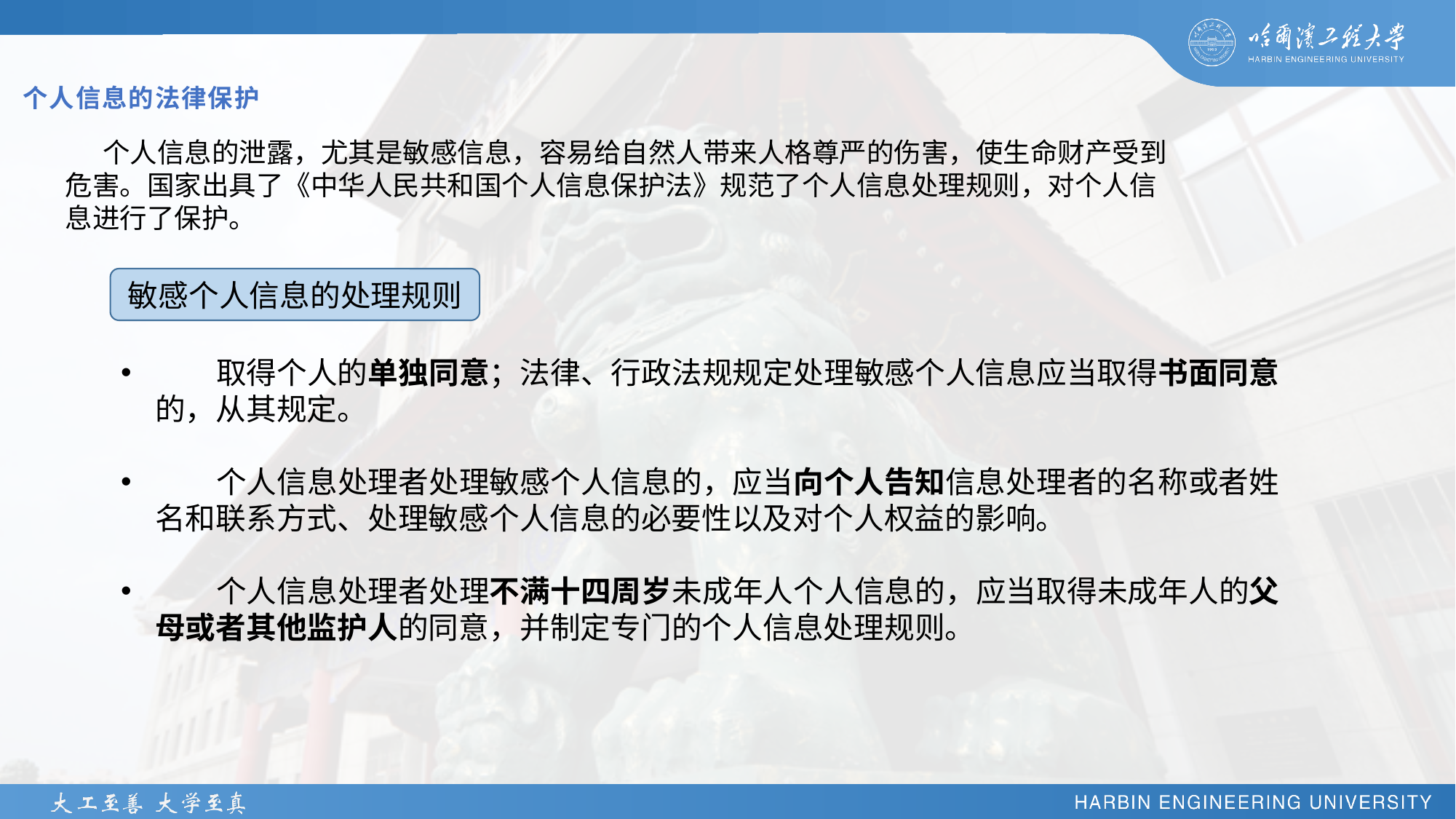

# 个人信息的法律保护
     个人信息的泄露，尤其是敏感信息，容易给自然人带来人格尊严的伤害，使生命财产受到危害。国家出具了《中华人民共和国个人信息保护法》规范了个人信息处理规则，对个人信息进行了保护。
敏感个人信息的处理规则
        取得个人的单独同意；法律、行政法规规定处理敏感个人信息应当取得书面同意的，从其规定。

        个人信息处理者处理敏感个人信息的，应当向个人告知信息处理者的名称或者姓名和联系方式、处理敏感个人信息的必要性以及对个人权益的影响。

        个人信息处理者处理不满十四周岁未成年人个人信息的，应当取得未成年人的父母或者其他监护人的同意，并制定专门的个人信息处理规则。